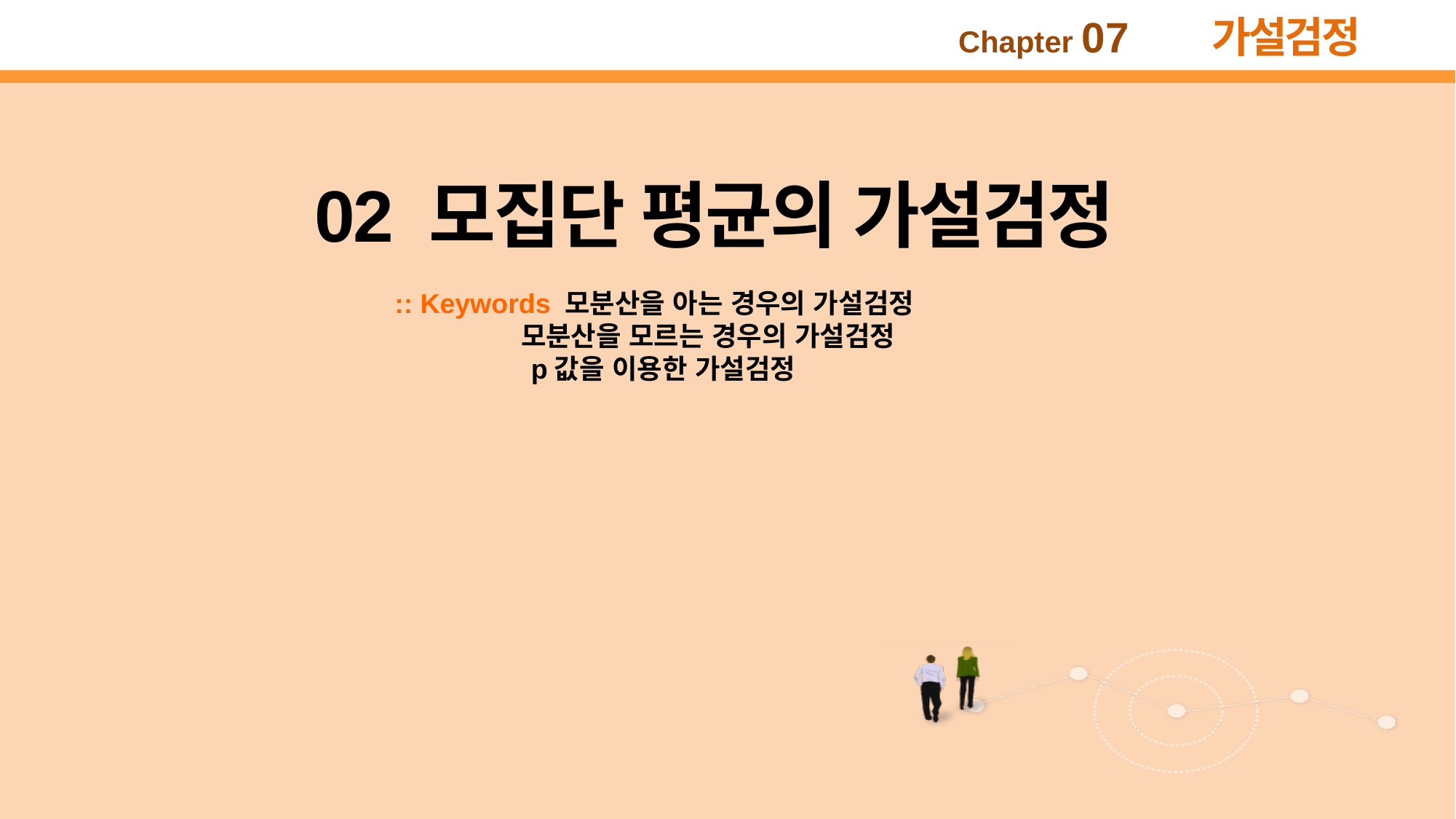

02 모집단 평균의 가설검정
:: Keywords 모분산을 아는 경우의 가설검정
                 모분산을 모르는 경우의 가설검정
                 p값을 이용한 가설검정